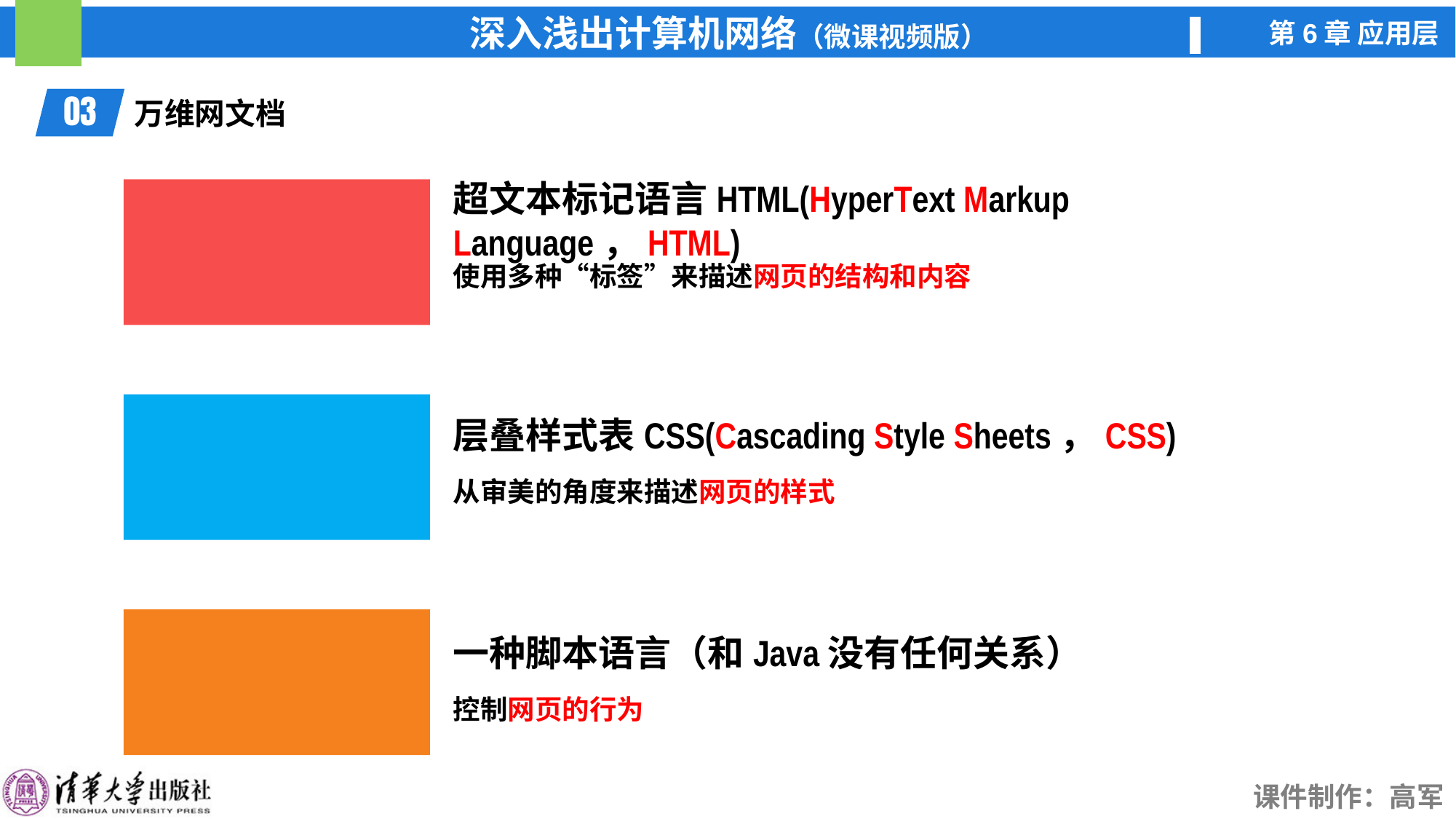

03
万维网文档

HTML
超文本标记语言HTML(HyperText Markup Language，HTML)
使用多种“标签”来描述网页的结构和内容

CSS
层叠样式表CSS(Cascading Style Sheets，CSS)
从审美的角度来描述网页的样式

JavaScript
一种脚本语言（和Java没有任何关系）
控制网页的行为